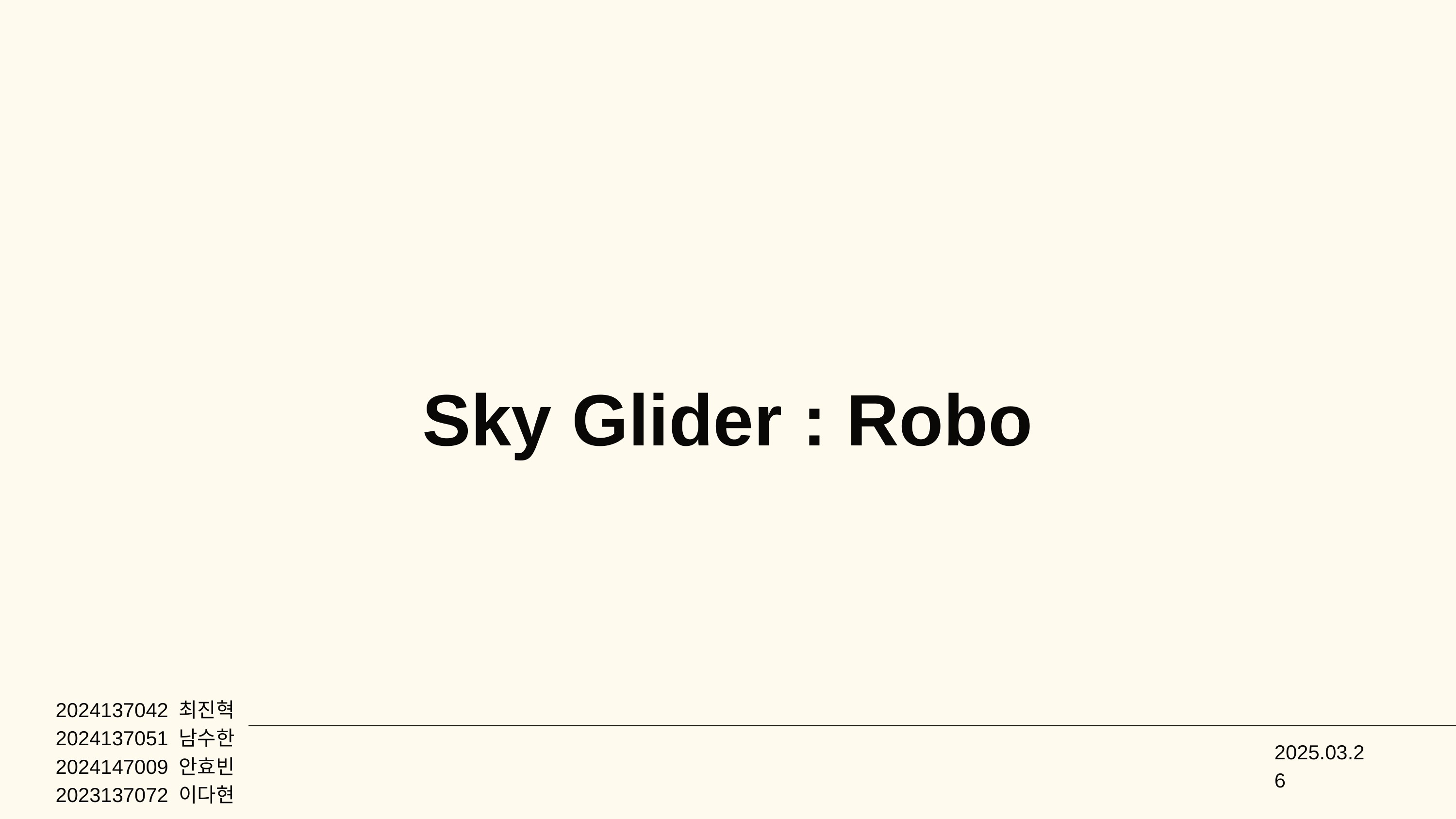

Sky Glider : Robo
2024137042 최진혁
2024137051 남수한
2024147009 안효빈
2023137072 이다현

2025.03.26